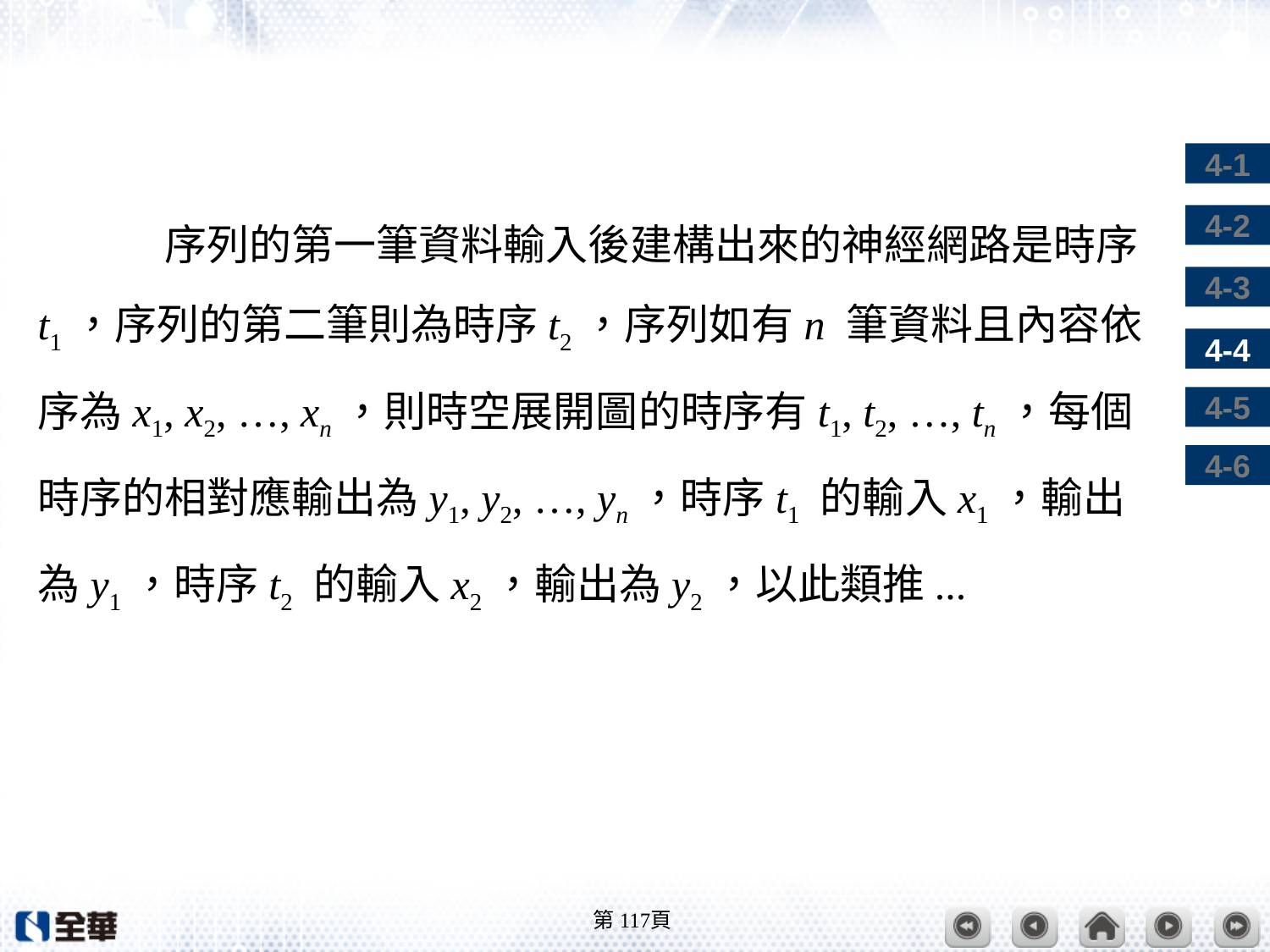

#
	序列的第一筆資料輸入後建構出來的神經網路是時序t1，序列的第二筆則為時序t2，序列如有n 筆資料且內容依序為x1, x2, …, xn，則時空展開圖的時序有t1, t2, …, tn，每個時序的相對應輸出為y1, y2, …, yn，時序t1 的輸入x1，輸出為y1，時序t2 的輸入x2，輸出為y2，以此類推...